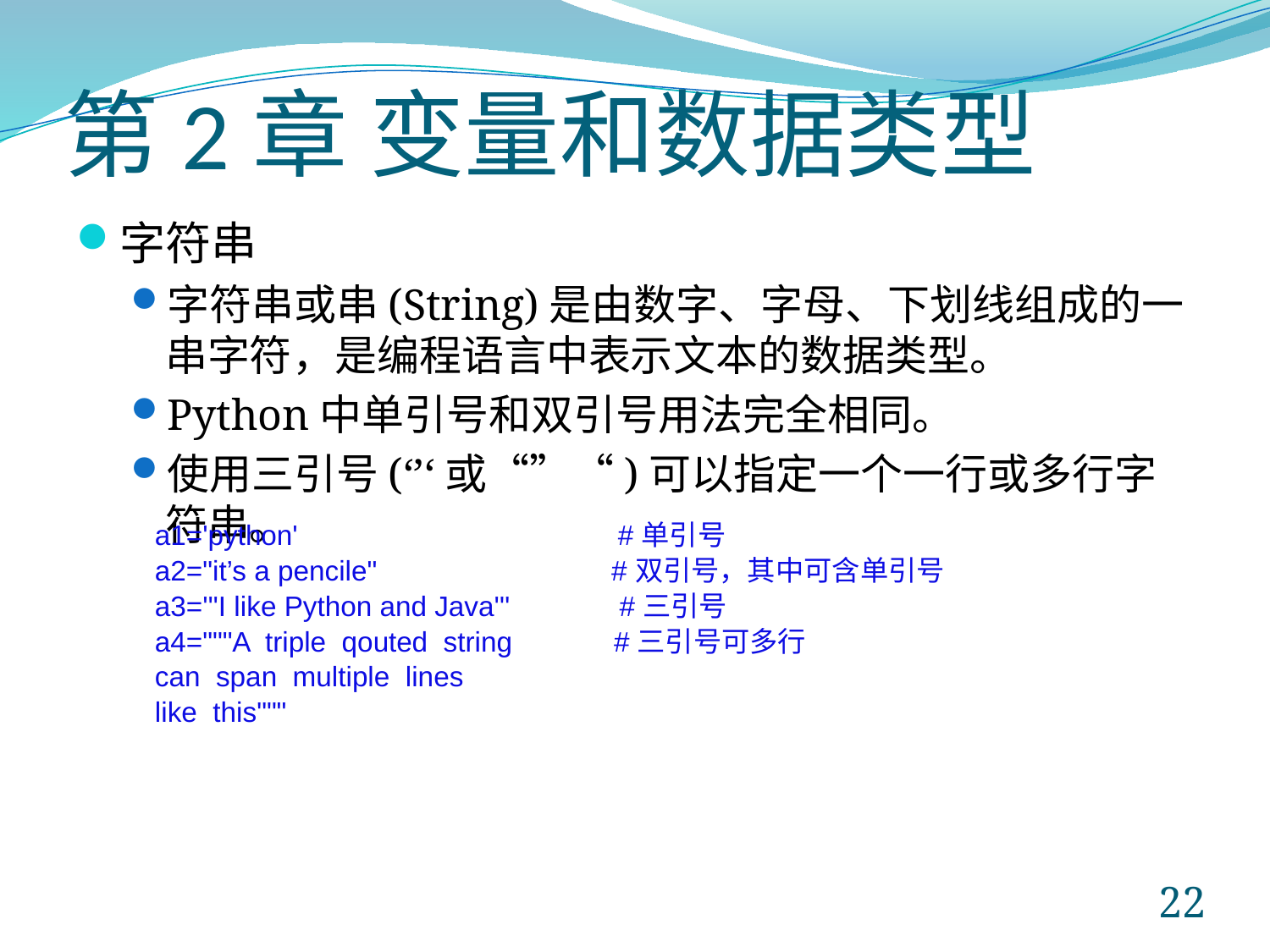

# 第2章 变量和数据类型
字符串
字符串或串(String)是由数字、字母、下划线组成的一串字符，是编程语言中表示文本的数据类型。
Python中单引号和双引号用法完全相同。
使用三引号(‘’‘或“”“)可以指定一个一行或多行字符串。
a1='python'                                         #单引号
a2="it’s a pencile"                              #双引号，其中可含单引号
a3='''I like Python and Java'''              #三引号
a4="""A  triple  qouted  string             #三引号可多行
can  span  multiple  lines
like  this"""
22